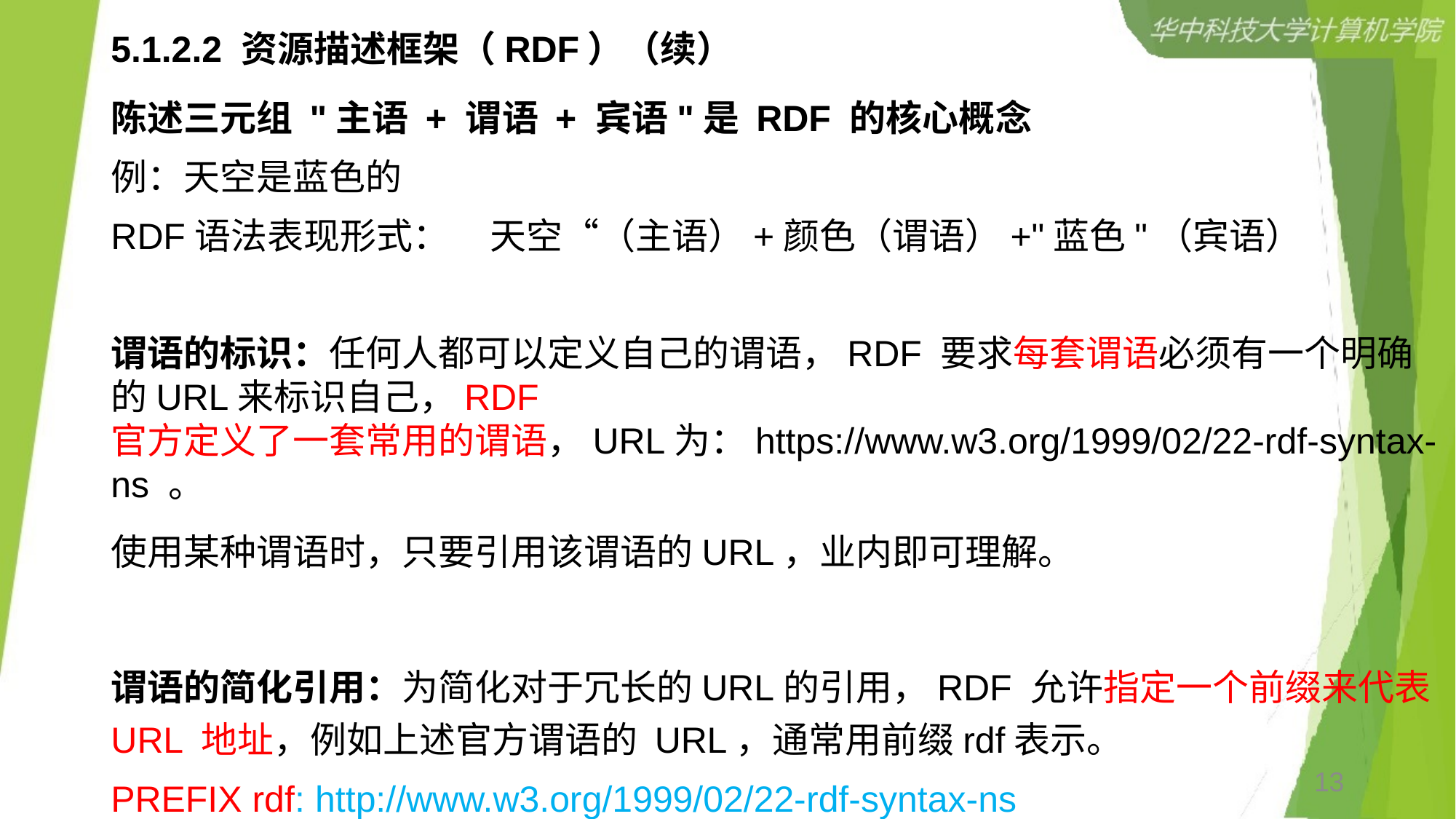

# 5.1.2.2 资源描述框架（RDF）（续）
陈述三元组 "主语 + 谓语 + 宾语"是 RDF 的核心概念
例：天空是蓝色的
RDF语法表现形式：     天空“（主语）+颜色（谓语）+"蓝色"（宾语）

谓语的标识：任何人都可以定义自己的谓语，RDF 要求每套谓语必须有一个明确的URL来标识自己，RDF 官方定义了一套常用的谓语，URL为：https://www.w3.org/1999/02/22-rdf-syntax-ns 。
使用某种谓语时，只要引用该谓语的URL，业内即可理解。

谓语的简化引用：为简化对于冗长的URL的引用，RDF 允许指定一个前缀来代表 URL 地址，例如上述官方谓语的 URL，通常用前缀rdf表示。
PREFIX rdf: http://www.w3.org/1999/02/22-rdf-syntax-ns
13